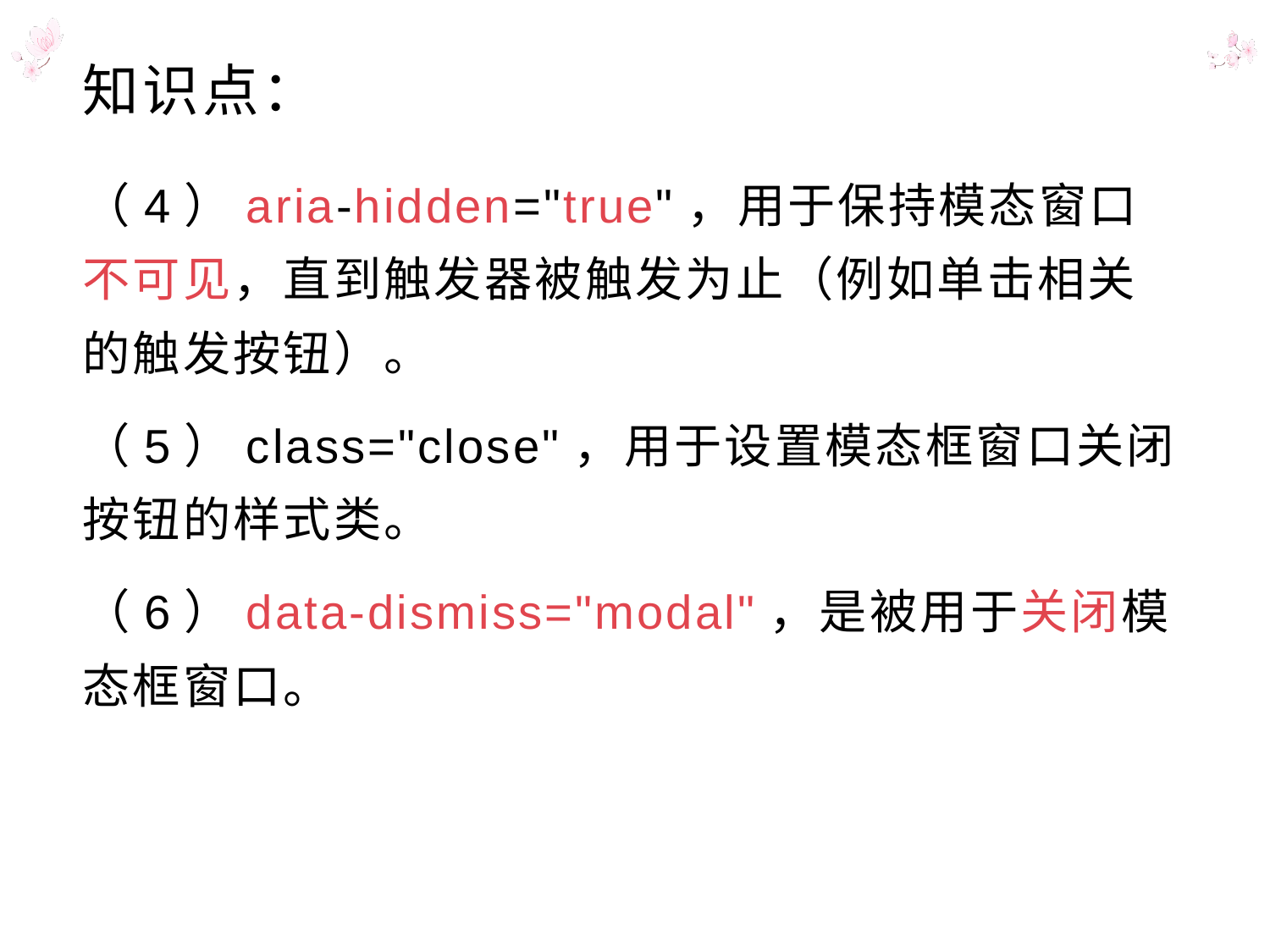

# 知识点：
（4）aria-hidden="true"，用于保持模态窗口不可见，直到触发器被触发为止（例如单击相关的触发按钮）。
（5）class="close"，用于设置模态框窗口关闭按钮的样式类。
（6）data-dismiss="modal"，是被用于关闭模态框窗口。